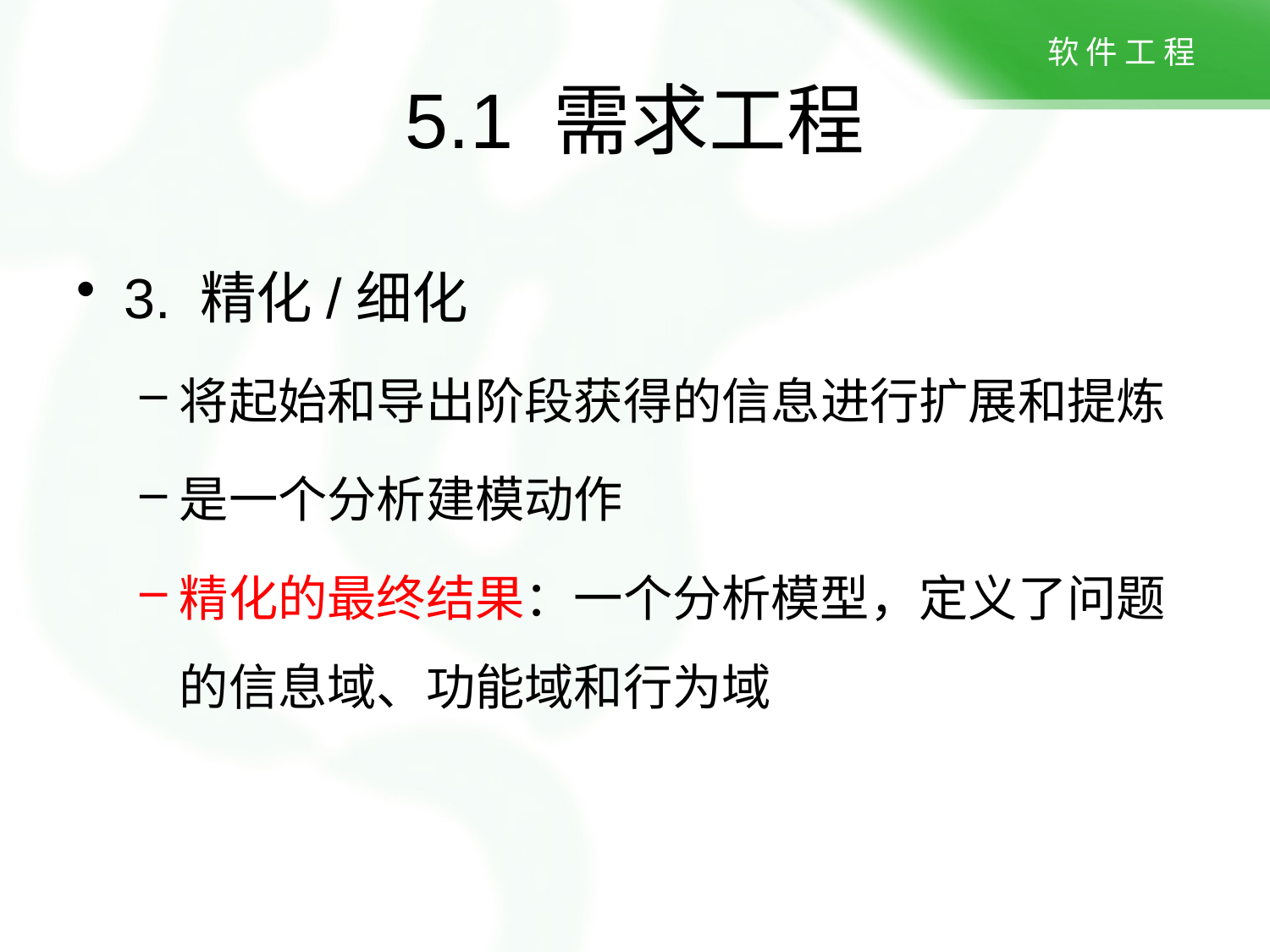

# 5.1 需求工程
3. 精化/细化
将起始和导出阶段获得的信息进行扩展和提炼
是一个分析建模动作
精化的最终结果：一个分析模型，定义了问题的信息域、功能域和行为域